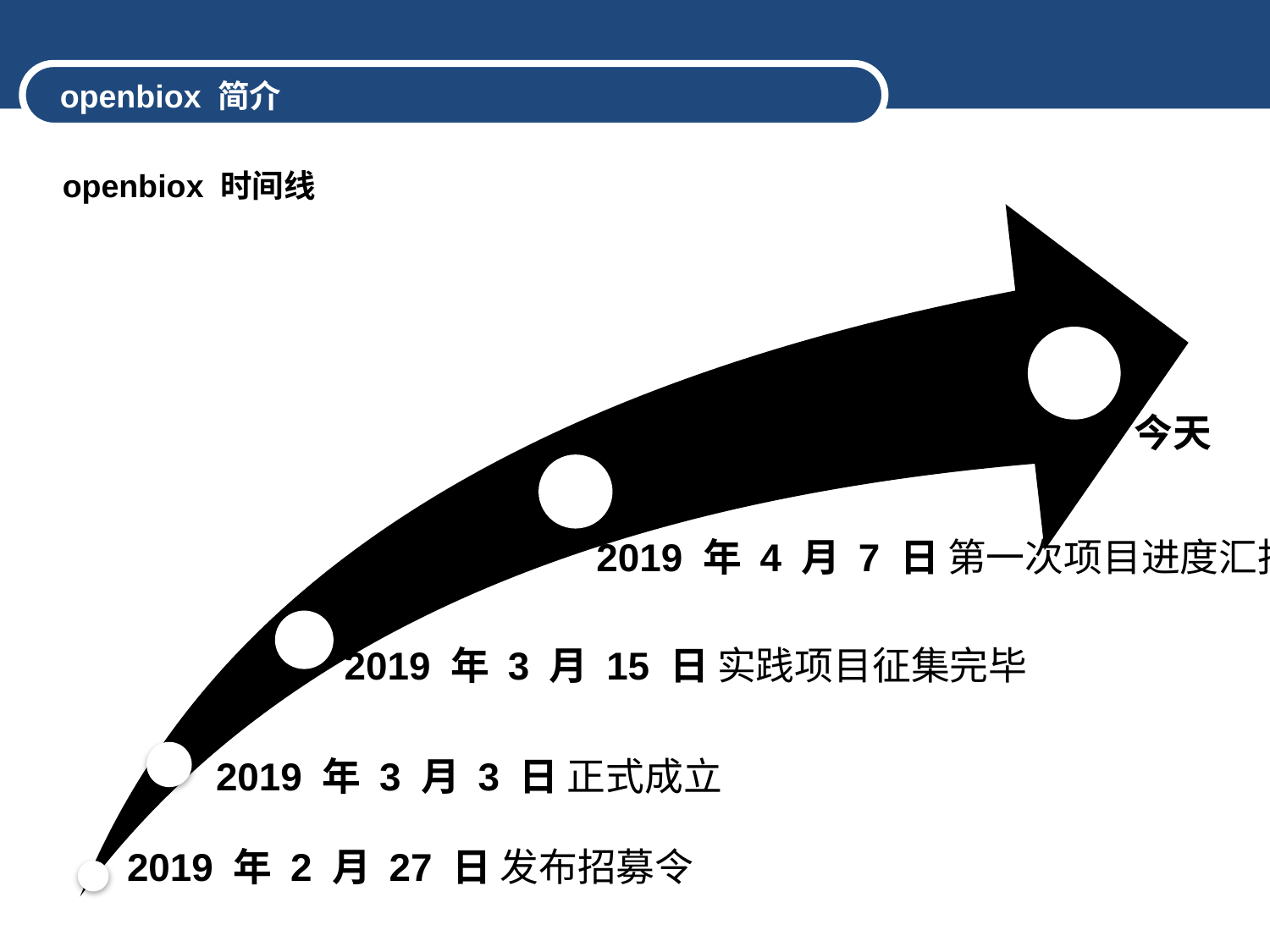

openbiox 简介
openbiox 时间线
2019 年 2 月 27 日 发布招募令
2019 年 3 月 3 日 正式成立
2019 年 3 月 15 日 实践项目征集完毕
2019 年 4 月 7 日 第一次项目进度汇报

今天